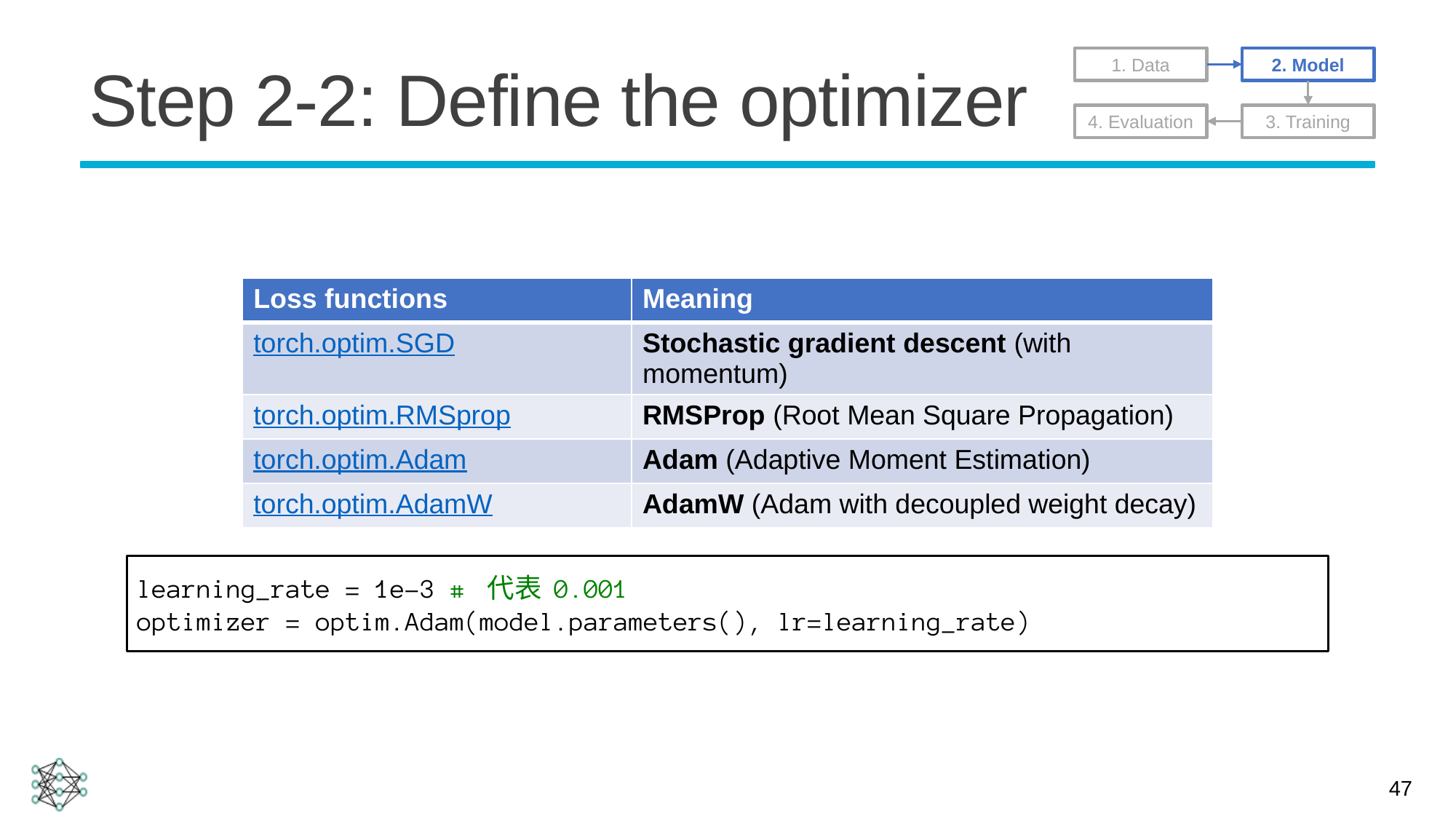

# Step 2-2: Define the optimizer
1. Data
2. Model
4. Evaluation
3. Training
| Loss functions | Meaning |
| --- | --- |
| torch.optim.SGD | Stochastic gradient descent (with momentum) |
| torch.optim.RMSprop | RMSProp (Root Mean Square Propagation) |
| torch.optim.Adam | Adam (Adaptive Moment Estimation) |
| torch.optim.AdamW | AdamW (Adam with decoupled weight decay) |
learning_rate = 1e-3 # 代表 0.001
optimizer = optim.Adam(model.parameters(), lr=learning_rate)
47